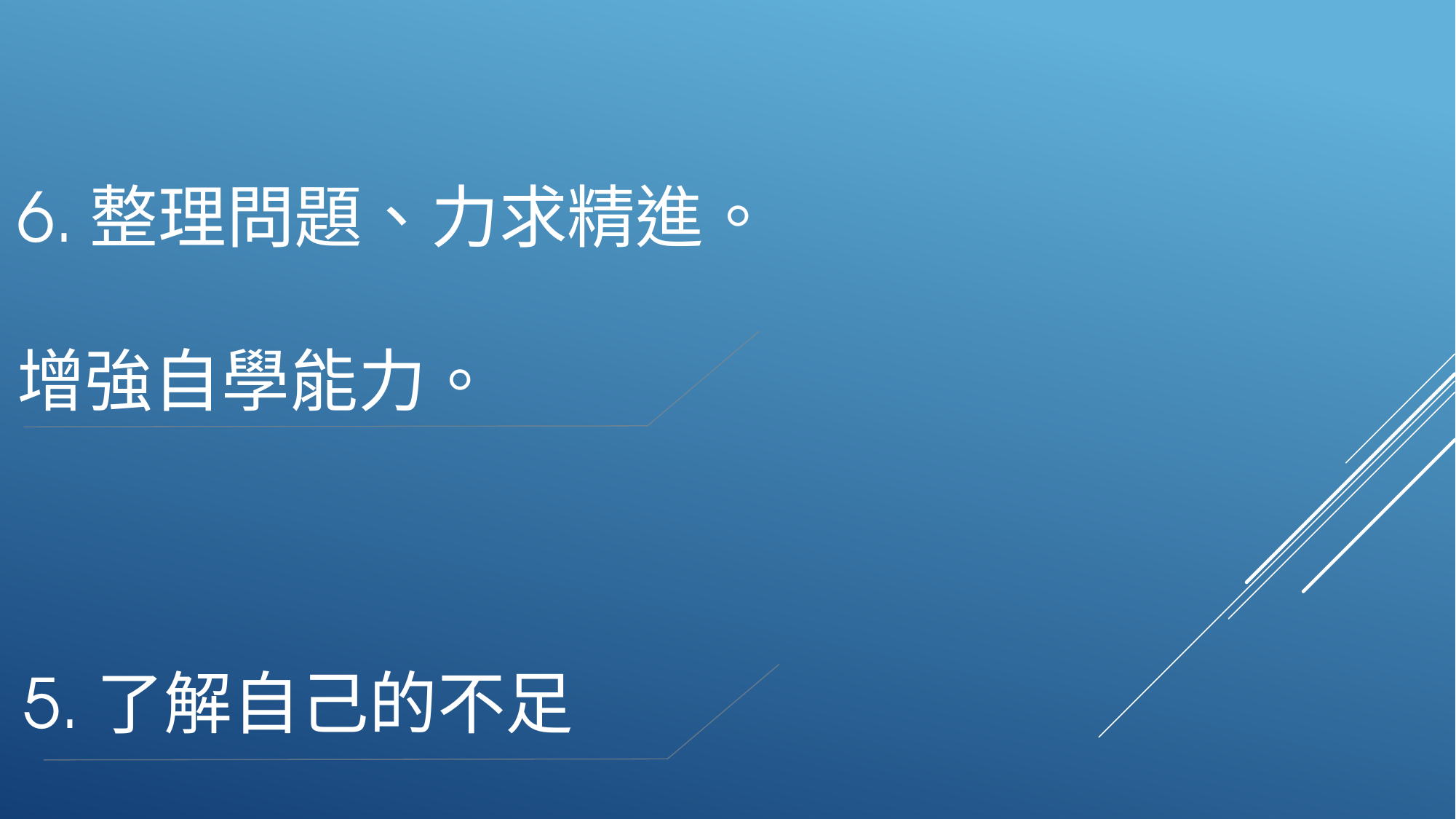

1.自主學習課程

6.對於反饋再作分析和修正
2.想學習Javascript

5.將成果交給玩家並取得反饋
3.用Javascript實作出一款遊戲

4.在實作俄羅斯方塊遊戲的過程中學習
1.自主學習課程

6.對於反饋再作分析和修正
2.想學習Javascript

5.將成果交給玩家並取得反饋
3.用Javascript實作出一款遊戲

4.在實作俄羅斯方塊遊戲的過程中學習
6.整理問題、力求精進。

增強自學能力。

5.了解自己的不足